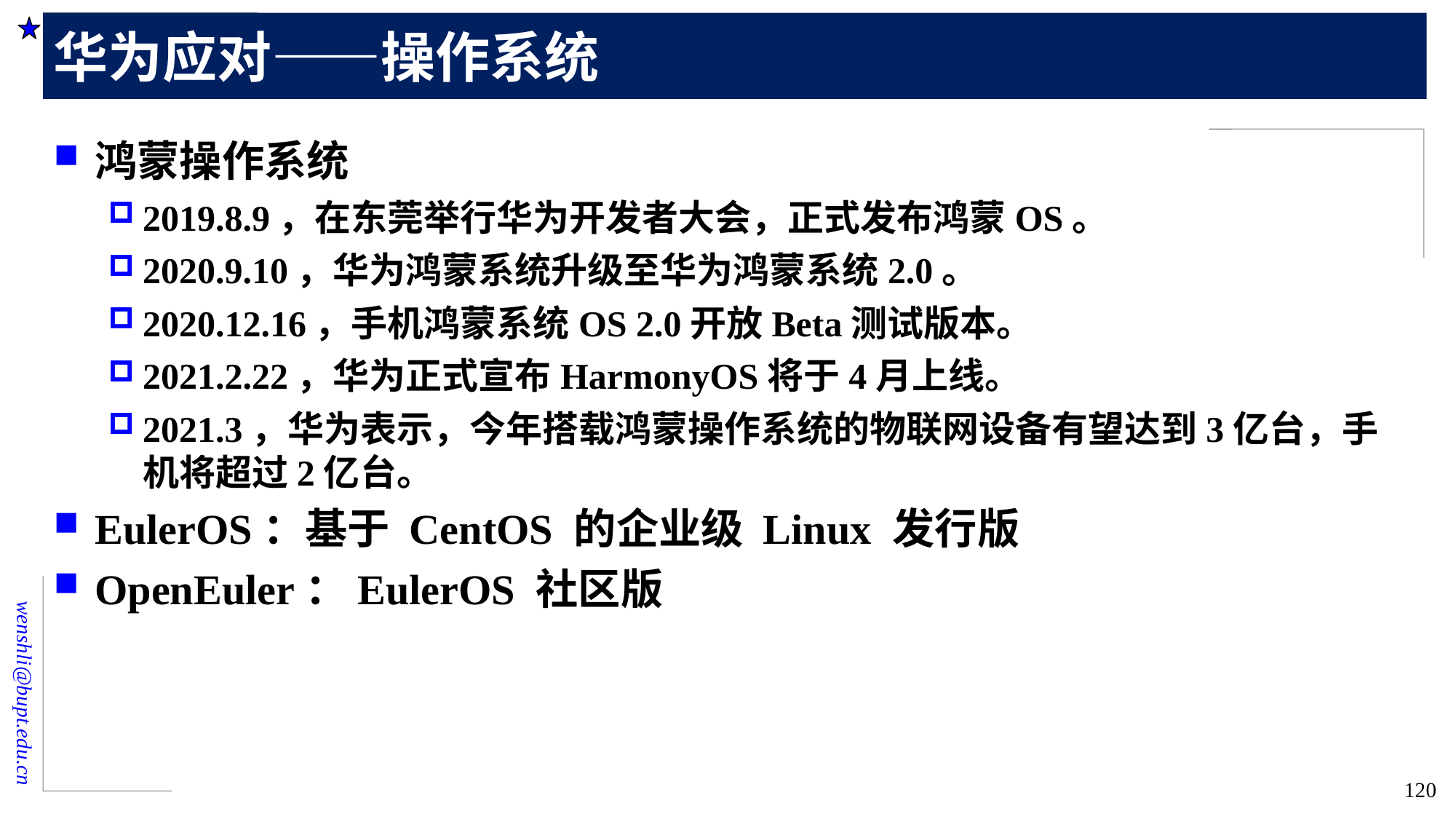

# 华为应对——操作系统
鸿蒙操作系统
2019.8.9，在东莞举行华为开发者大会，正式发布鸿蒙OS。
2020.9.10，华为鸿蒙系统升级至华为鸿蒙系统2.0。
2020.12.16，手机鸿蒙系统OS 2.0开放Beta测试版本。
2021.2.22，华为正式宣布HarmonyOS将于4月上线。
2021.3，华为表示，今年搭载鸿蒙操作系统的物联网设备有望达到3亿台，手机将超过2亿台。
EulerOS：基于 CentOS 的企业级 Linux 发行版
OpenEuler：EulerOS 社区版

120